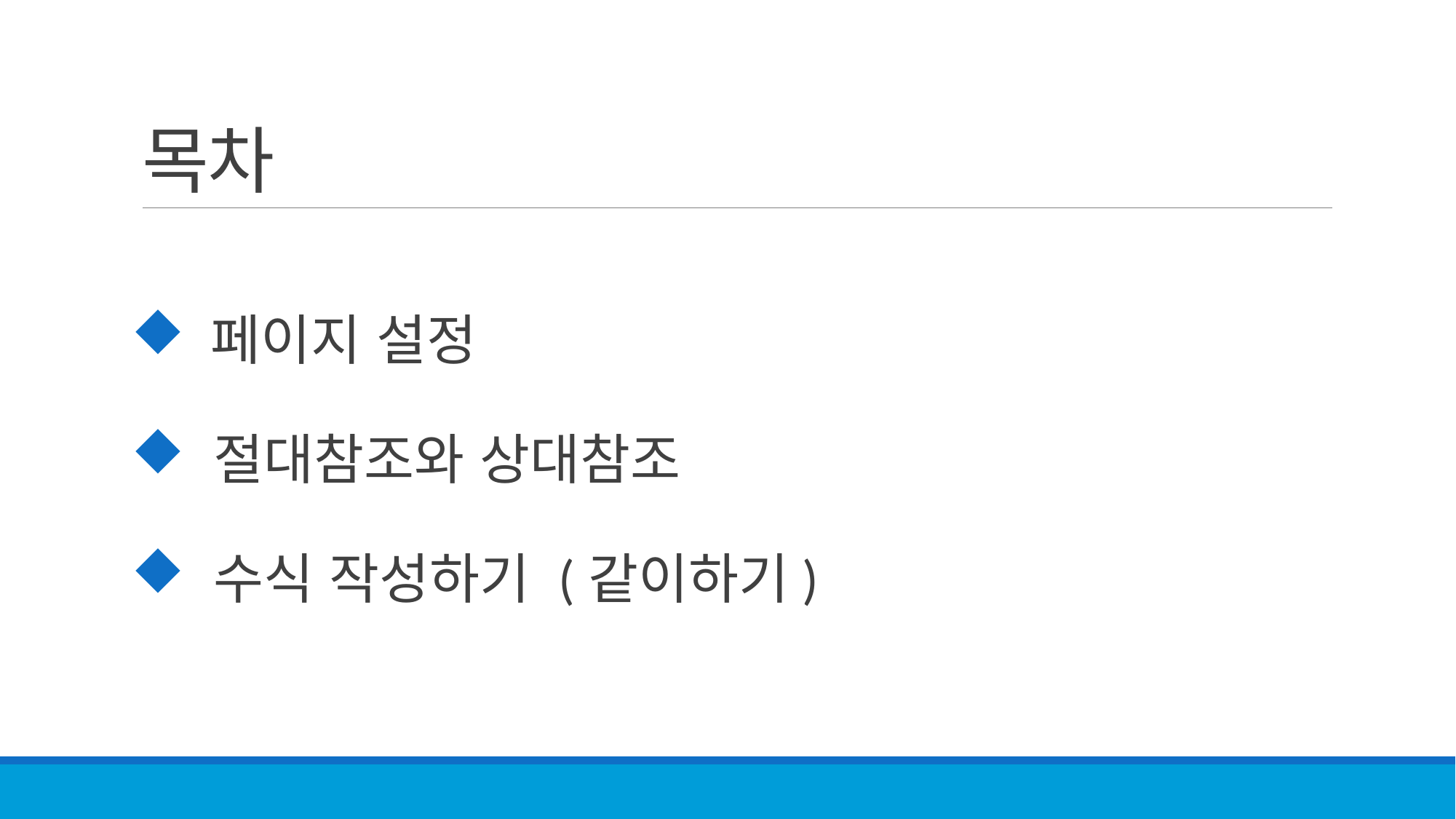

# 목차

 페이지 설정

 절대참조와 상대참조

 수식 작성하기 (같이하기)